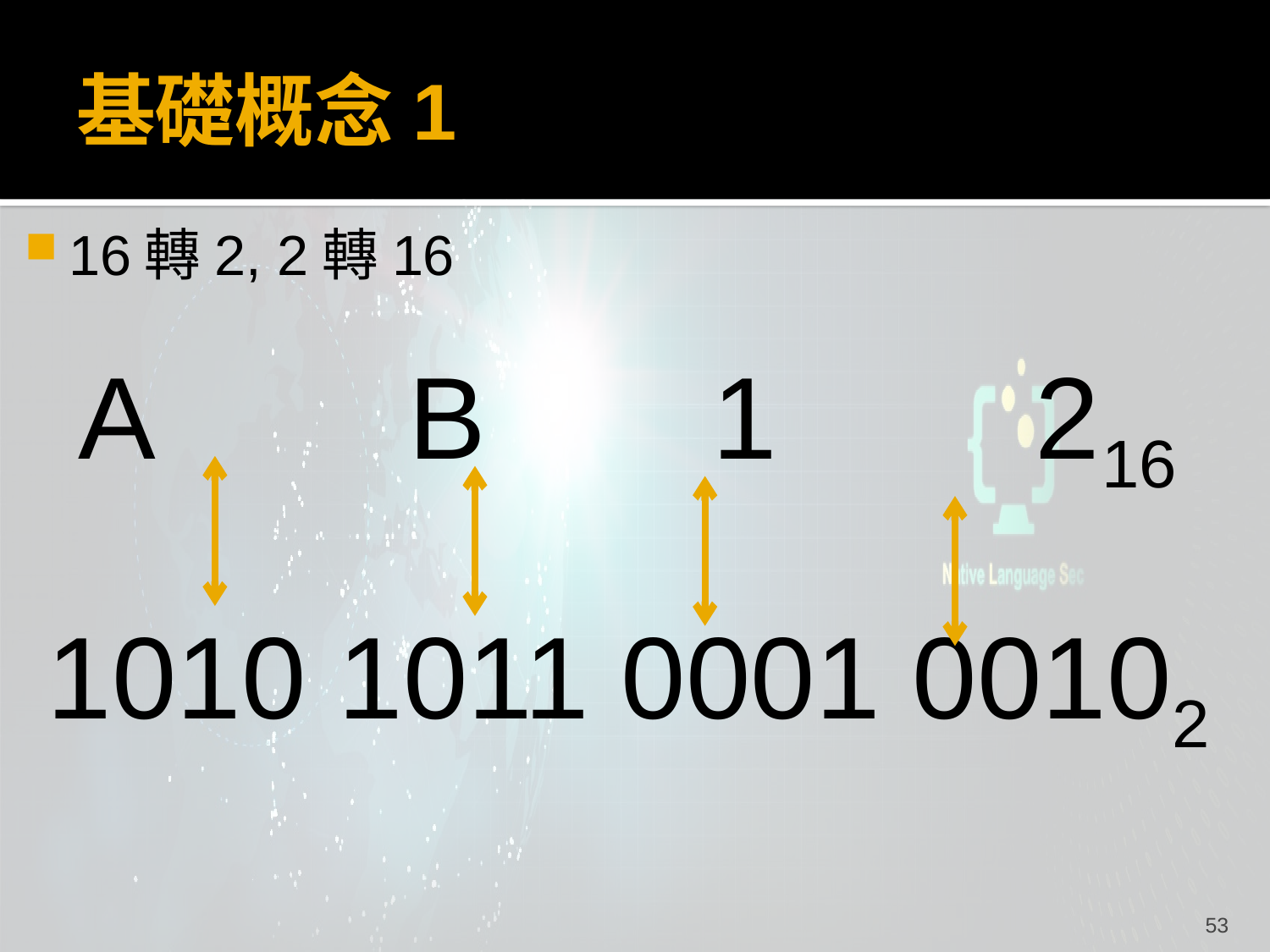

# 基礎概念1
16轉2, 2轉16
A        B       1        216
1010 1011 0001 00102
53